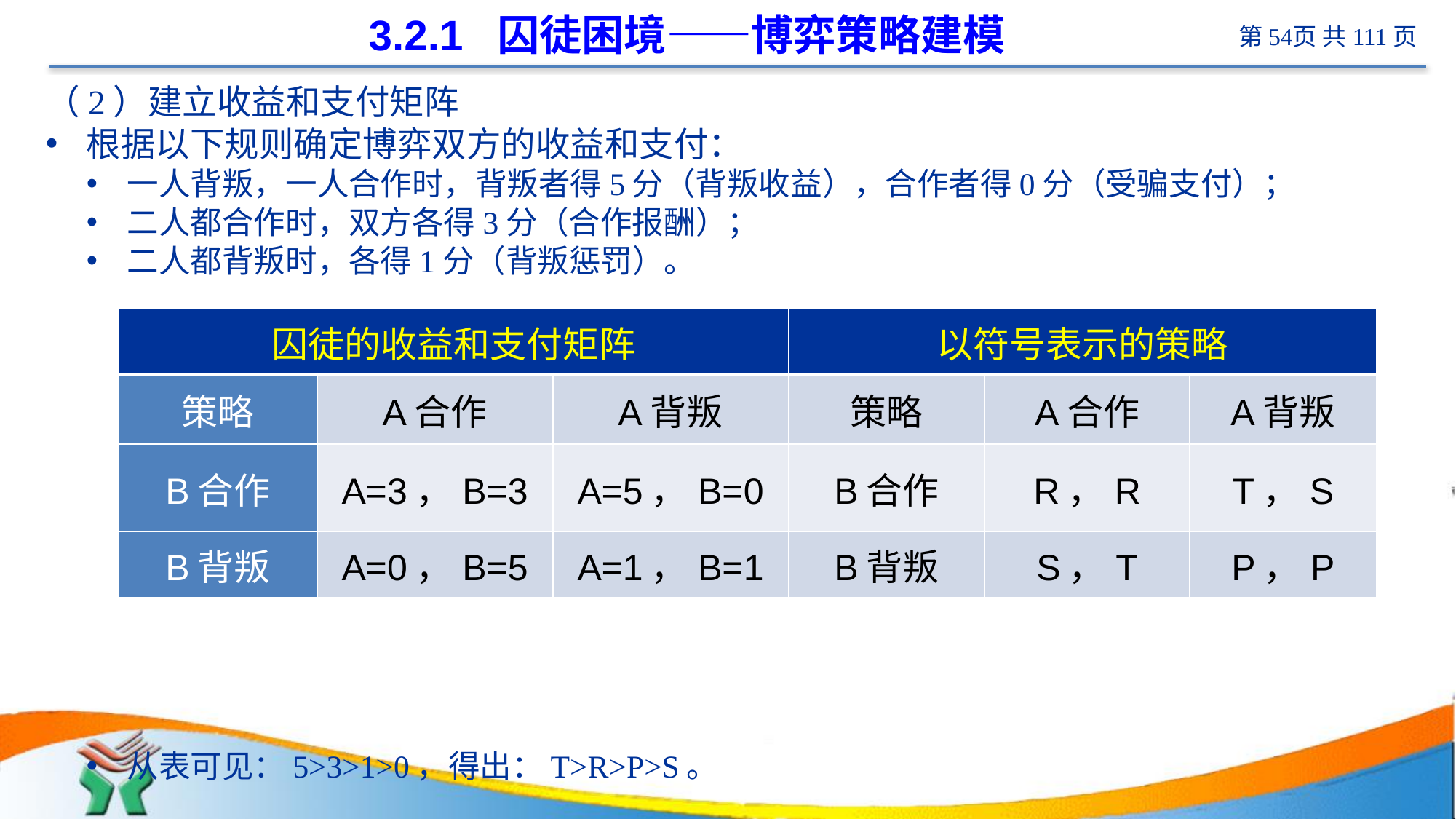

# 3.2.1  囚徒困境——博弈策略建模
（2）建立收益和支付矩阵
根据以下规则确定博弈双方的收益和支付：
一人背叛，一人合作时，背叛者得5分（背叛收益），合作者得0分（受骗支付）；
二人都合作时，双方各得3分（合作报酬）；
二人都背叛时，各得1分（背叛惩罚）。

从表可见：5>3>1>0，得出：T>R>P>S。
| 囚徒的收益和支付矩阵 |  |  | 以符号表示的策略 |  |  |
| --- | --- | --- | --- | --- | --- |
| 策略 | A合作 | A背叛 | 策略 | A合作 | A背叛 |
| B合作 | A=3，B=3 | A=5，B=0 | B合作 | R，R | T，S |
| B背叛 | A=0，B=5 | A=1，B=1 | B背叛 | S，T | P，P |